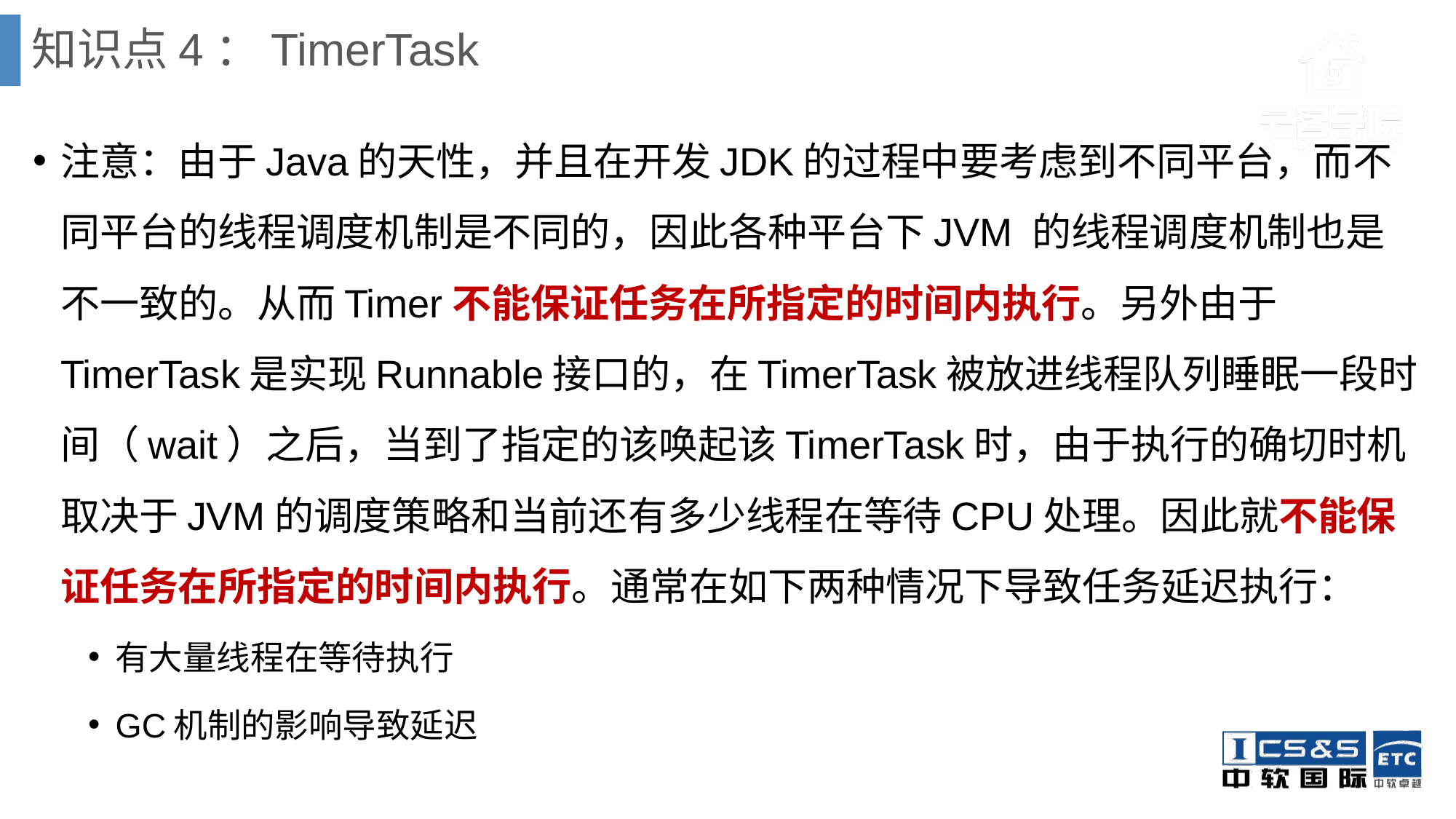

# 知识点4：TimerTask
注意：由于Java的天性，并且在开发JDK的过程中要考虑到不同平台，而不同平台的线程调度机制是不同的，因此各种平台下JVM 的线程调度机制也是不一致的。从而Timer不能保证任务在所指定的时间内执行。另外由于TimerTask是实现Runnable接口的，在TimerTask被放进线程队列睡眠一段时间（wait）之后，当到了指定的该唤起该TimerTask时，由于执行的确切时机取决于JVM的调度策略和当前还有多少线程在等待CPU处理。因此就不能保证任务在所指定的时间内执行。通常在如下两种情况下导致任务延迟执行：
有大量线程在等待执行
GC机制的影响导致延迟